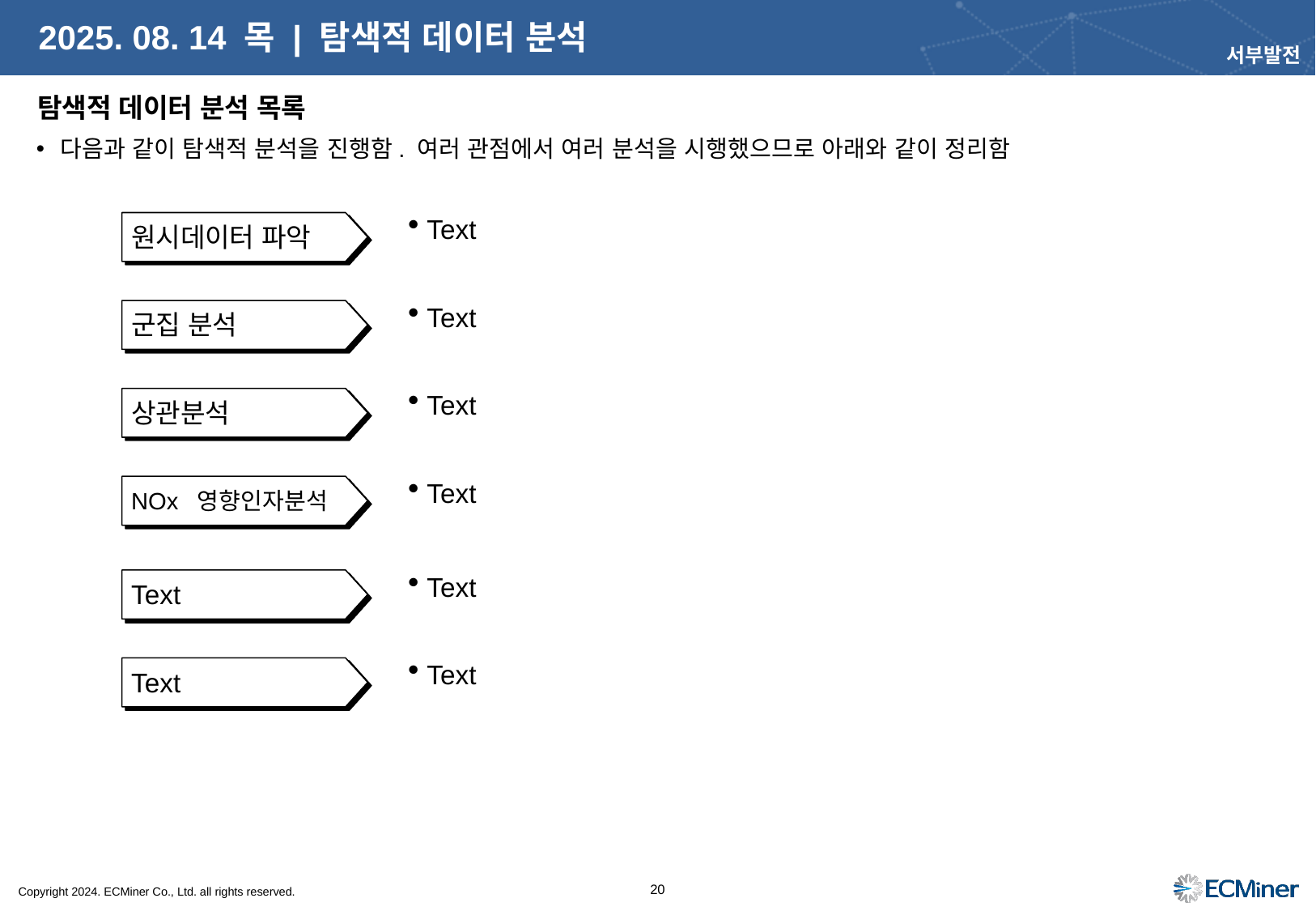

# 2025. 08. 14 목 | 탐색적 데이터 분석
서부발전
탐색적 데이터 분석 목록
다음과 같이 탐색적 분석을 진행함. 여러 관점에서 여러 분석을 시행했으므로 아래와 같이 정리함
Text

원시데이터 파악
Text

군집 분석
Text

상관분석
Text

NOx  영향인자분석
Text

Text
Text

Text